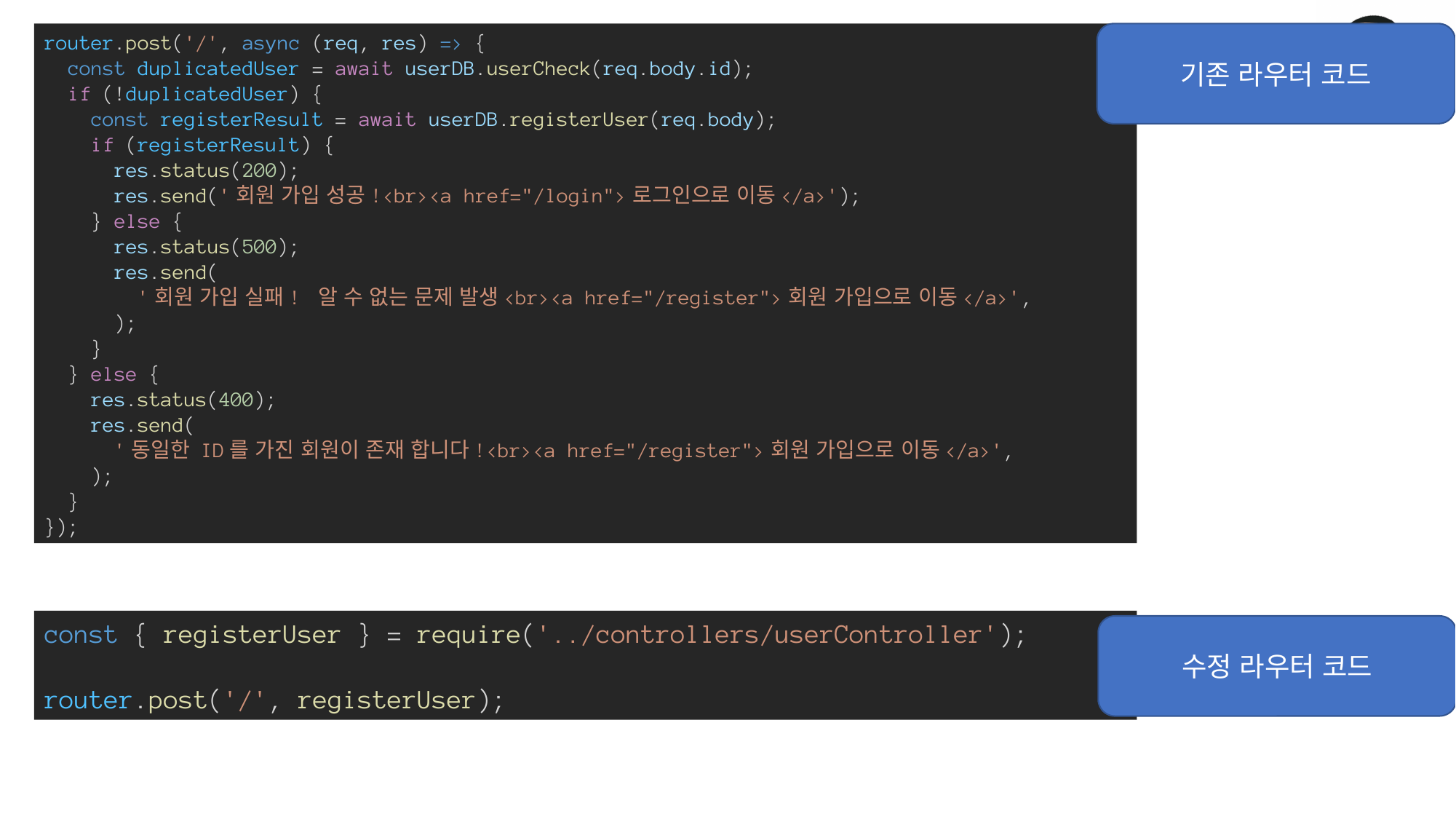

router.post('/', async (req, res) => {
  const duplicatedUser = await userDB.userCheck(req.body.id);
  if (!duplicatedUser) {
    const registerResult = await userDB.registerUser(req.body);
    if (registerResult) {
      res.status(200);
      res.send('회원 가입 성공!<br><a href="/login">로그인으로 이동</a>');
    } else {
      res.status(500);
      res.send(
        '회원 가입 실패! 알 수 없는 문제 발생<br><a href="/register">회원 가입으로 이동</a>',
      );
    }
  } else {
    res.status(400);
    res.send(
      '동일한 ID를 가진 회원이 존재 합니다!<br><a href="/register">회원 가입으로 이동</a>',
    );
  }
});
기존 라우터 코드
const { registerUser } = require('../controllers/userController');
router.post('/', registerUser);
수정 라우터 코드